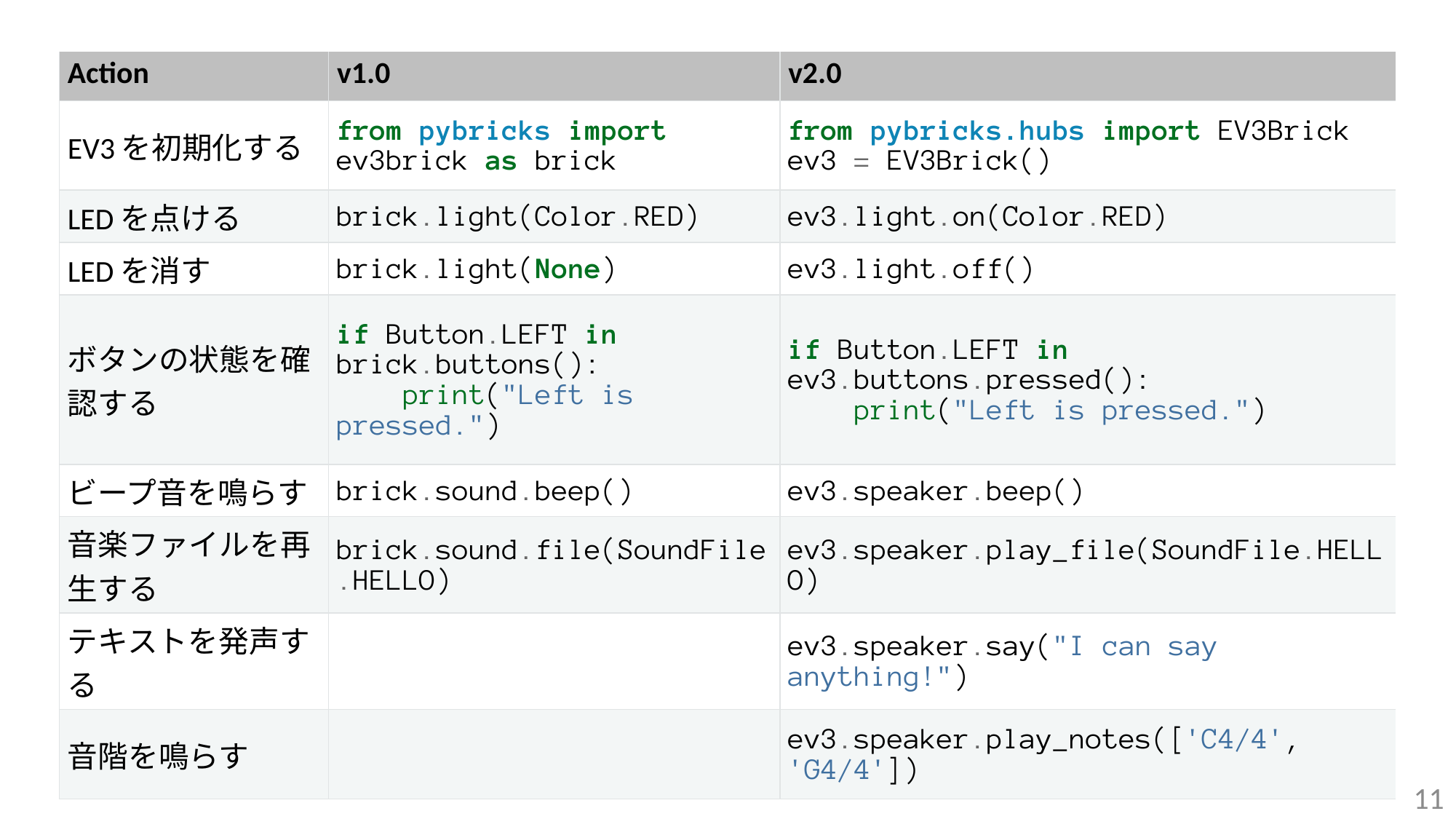

| Action | v1.0 | v2.0 |
| --- | --- | --- |
| EV3を初期化する | from pybricks import ev3brick as brick | from pybricks.hubs import EV3Brick ev3 = EV3Brick() |
| LEDを点ける | brick.light(Color.RED) | ev3.light.on(Color.RED) |
| LEDを消す | brick.light(None) | ev3.light.off() |
| ボタンの状態を確認する | if Button.LEFT in brick.buttons(): print("Left is pressed.") | if Button.LEFT in ev3.buttons.pressed(): print("Left is pressed.") |
| ビープ音を鳴らす | brick.sound.beep() | ev3.speaker.beep() |
| 音楽ファイルを再生する | brick.sound.file(SoundFile.HELLO) | ev3.speaker.play\_file(SoundFile.HELLO) |
| テキストを発声する |  | ev3.speaker.say("I can say anything!") |
| 音階を鳴らす |  | ev3.speaker.play\_notes(['C4/4', 'G4/4']) |
11